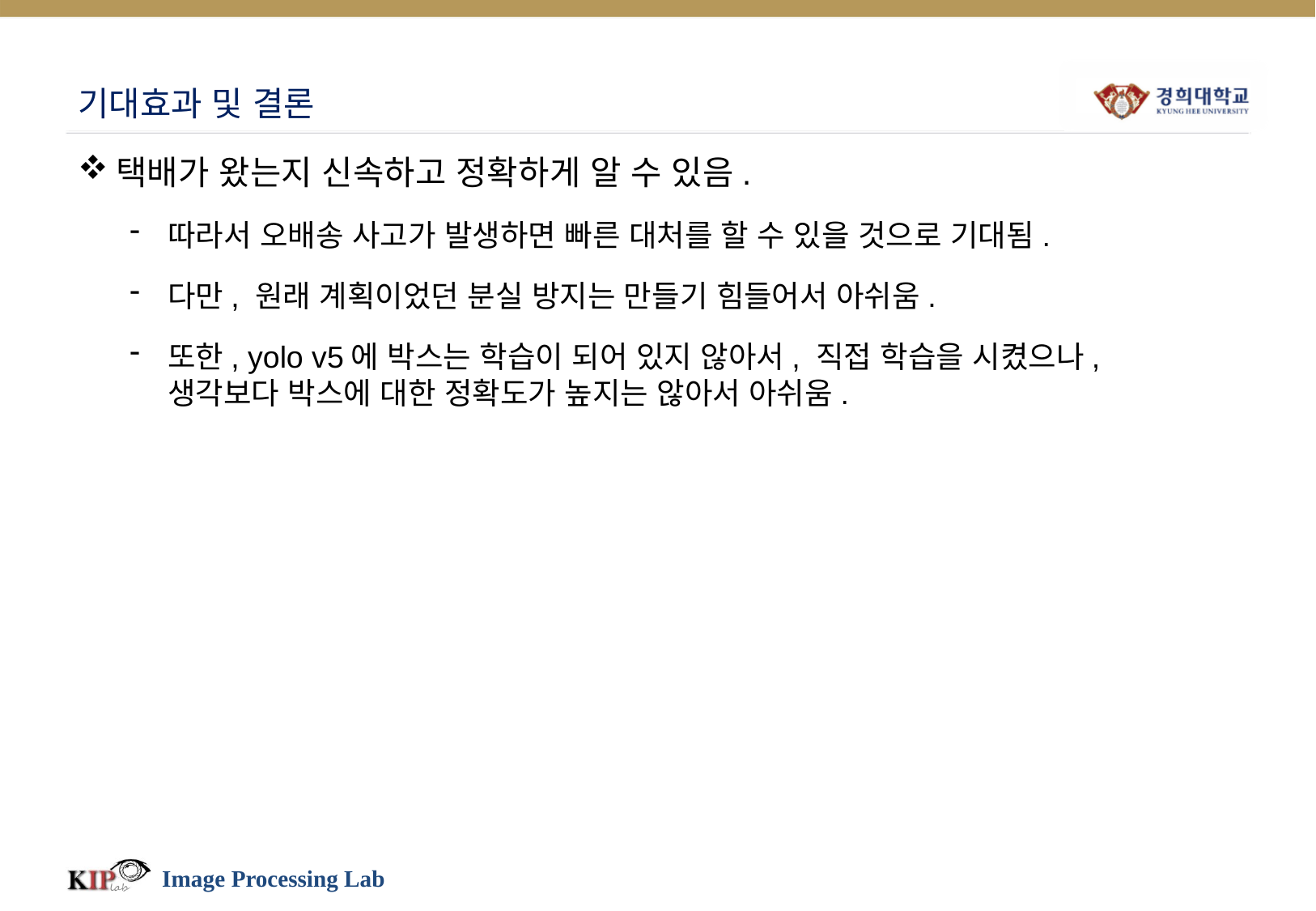

# 기대효과 및 결론
택배가 왔는지 신속하고 정확하게 알 수 있음.
따라서 오배송 사고가 발생하면 빠른 대처를 할 수 있을 것으로 기대됨.
다만, 원래 계획이었던 분실 방지는 만들기 힘들어서 아쉬움.
또한, yolo v5에 박스는 학습이 되어 있지 않아서, 직접 학습을 시켰으나, 생각보다 박스에 대한 정확도가 높지는 않아서 아쉬움.
Image Processing Lab